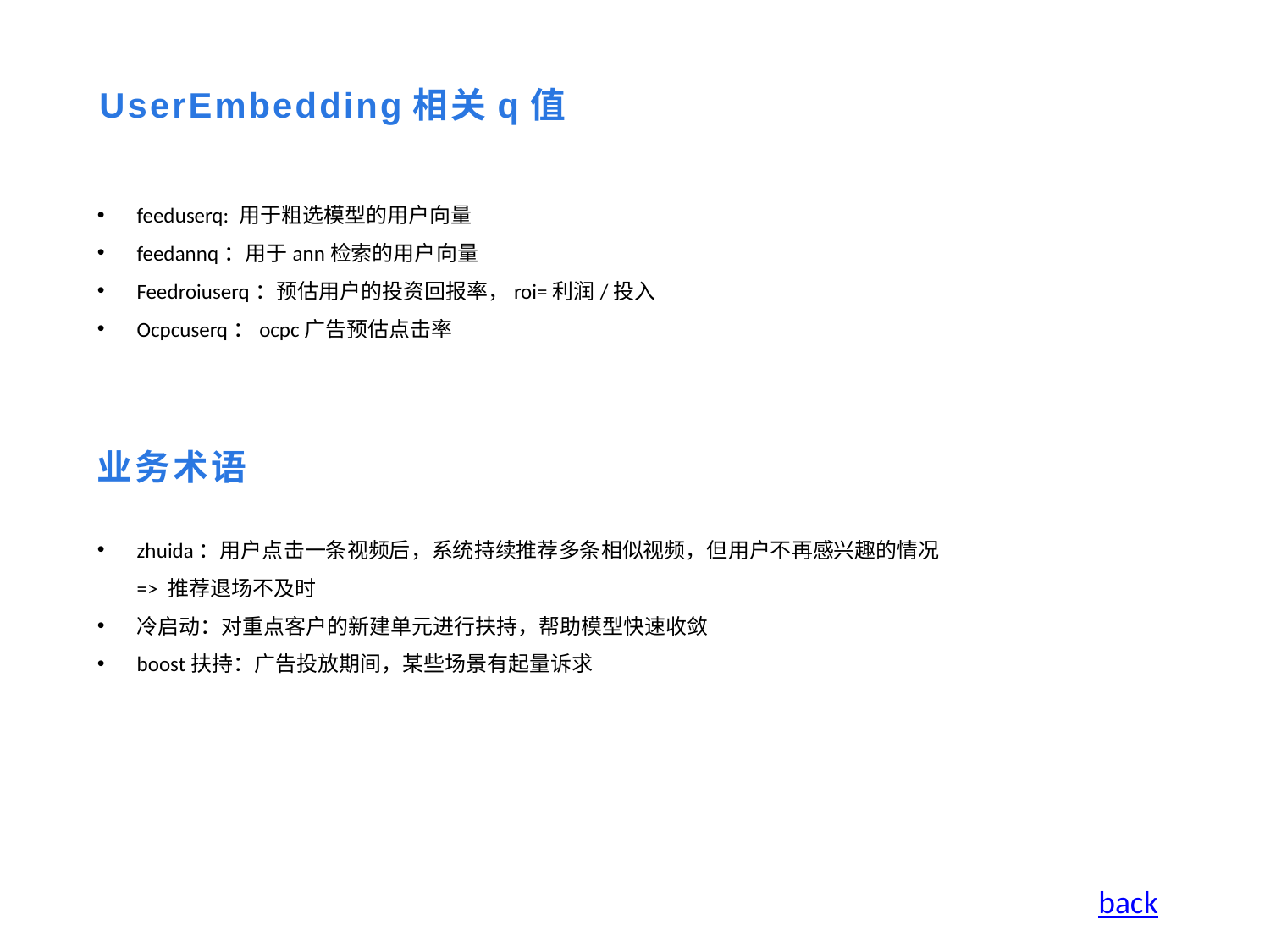

UserEmbedding相关q值
feeduserq: 用于粗选模型的用户向量
feedannq：用于ann检索的用户向量
Feedroiuserq：预估用户的投资回报率，roi=利润/投入
Ocpcuserq：ocpc广告预估点击率

业务术语
zhuida：用户点击一条视频后，系统持续推荐多条相似视频，但用户不再感兴趣的情况 => 推荐退场不及时
冷启动：对重点客户的新建单元进行扶持，帮助模型快速收敛
boost扶持：广告投放期间，某些场景有起量诉求

back